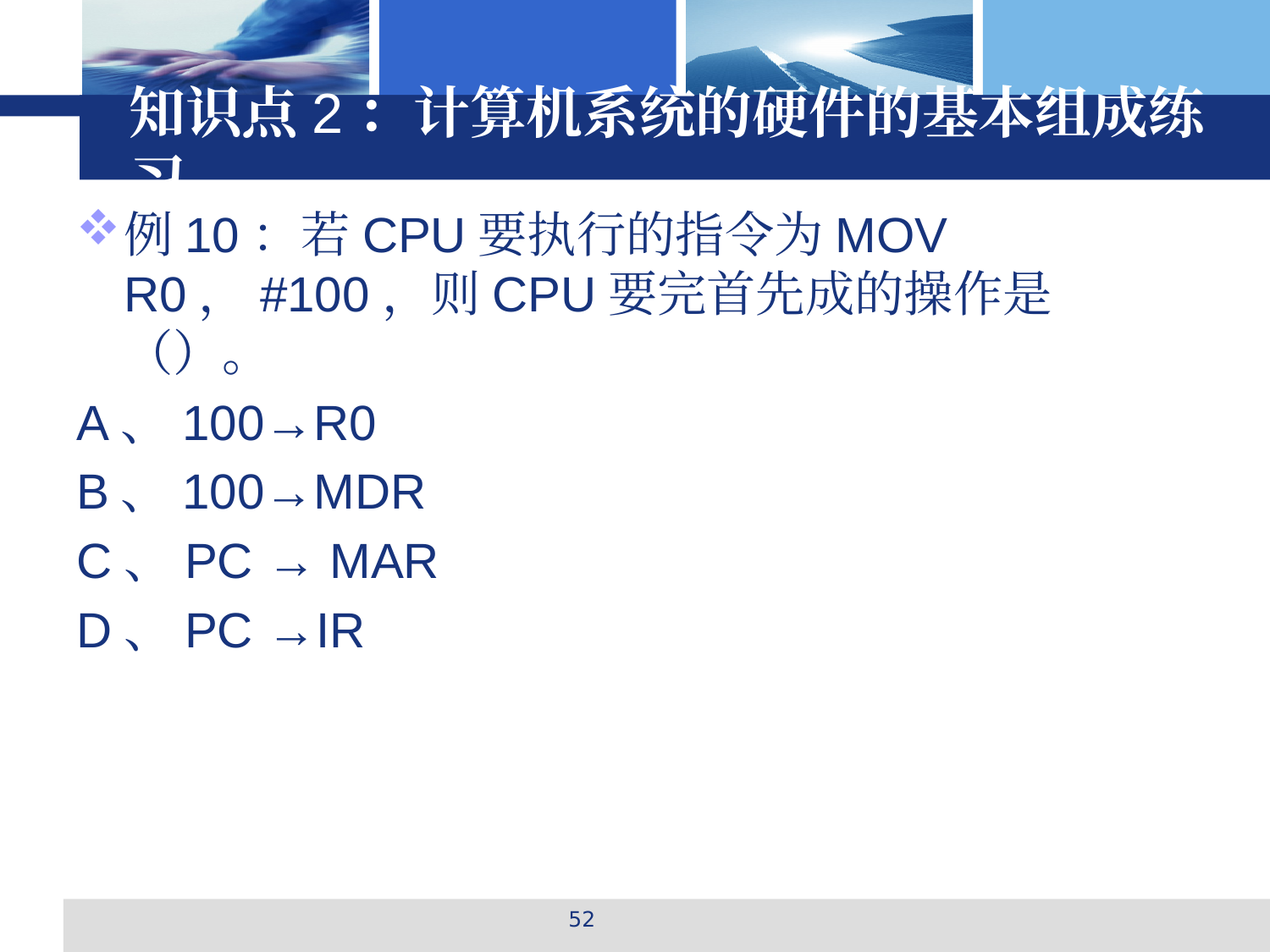

# 知识点2：计算机系统的硬件的基本组成练习
例10：若CPU要执行的指令为MOV R0，#100，则CPU要完首先成的操作是（）。
A、100→R0
B、100→MDR
C、PC → MAR
D、PC →IR

52